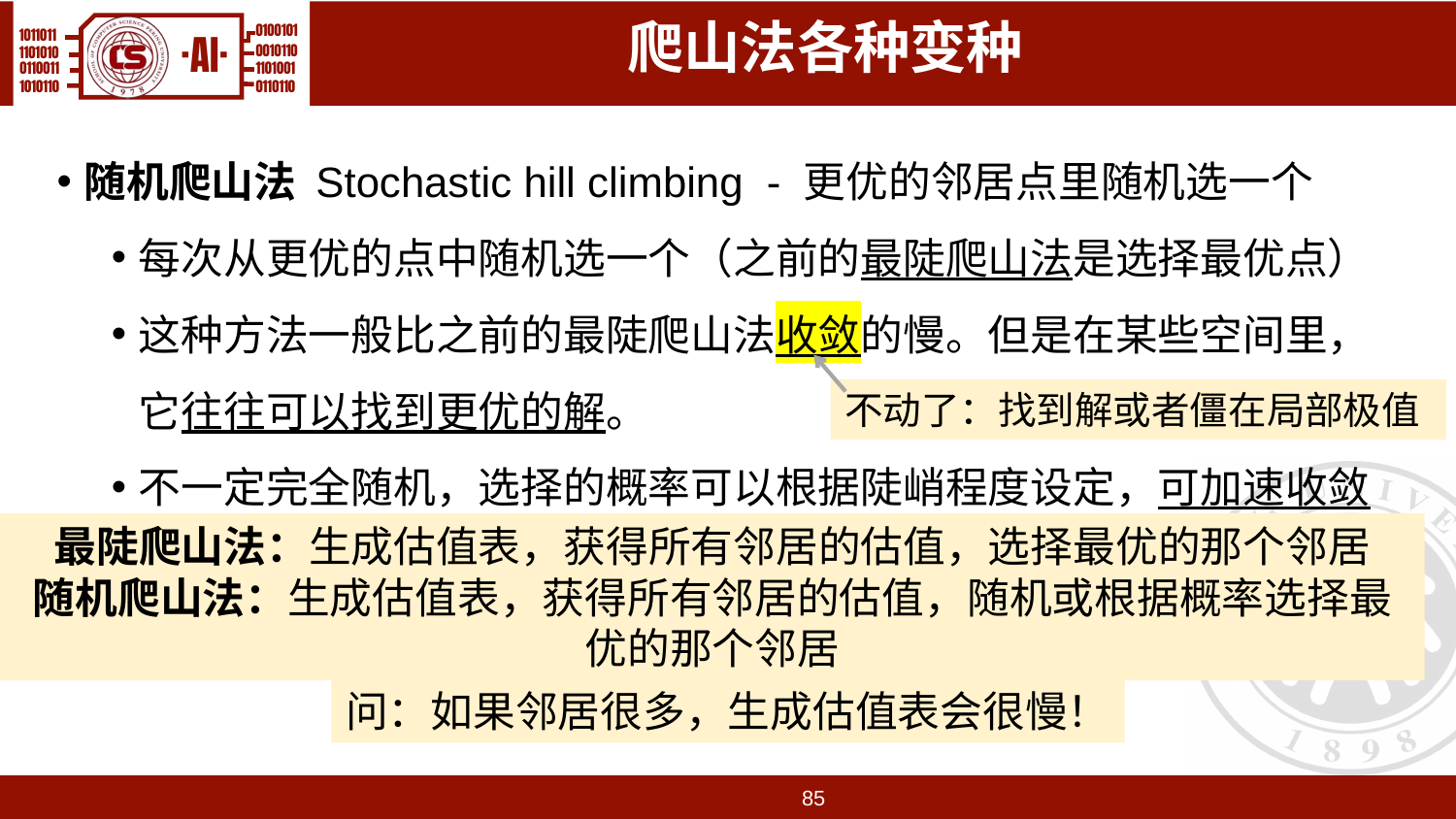

# 爬山法各种变种
随机爬山法 Stochastic hill climbing  - 更优的邻居点里随机选一个
每次从更优的点中随机选一个（之前的最陡爬山法是选择最优点）
这种方法一般比之前的最陡爬山法收敛的慢。但是在某些空间里，它往往可以找到更优的解。
不一定完全随机，选择的概率可以根据陡峭程度设定，可加速收敛
不动了：找到解或者僵在局部极值

最陡爬山法：生成估值表，获得所有邻居的估值，选择最优的那个邻居
随机爬山法：生成估值表，获得所有邻居的估值，随机或根据概率选择最优的那个邻居
问：如果邻居很多，生成估值表会很慢！
85